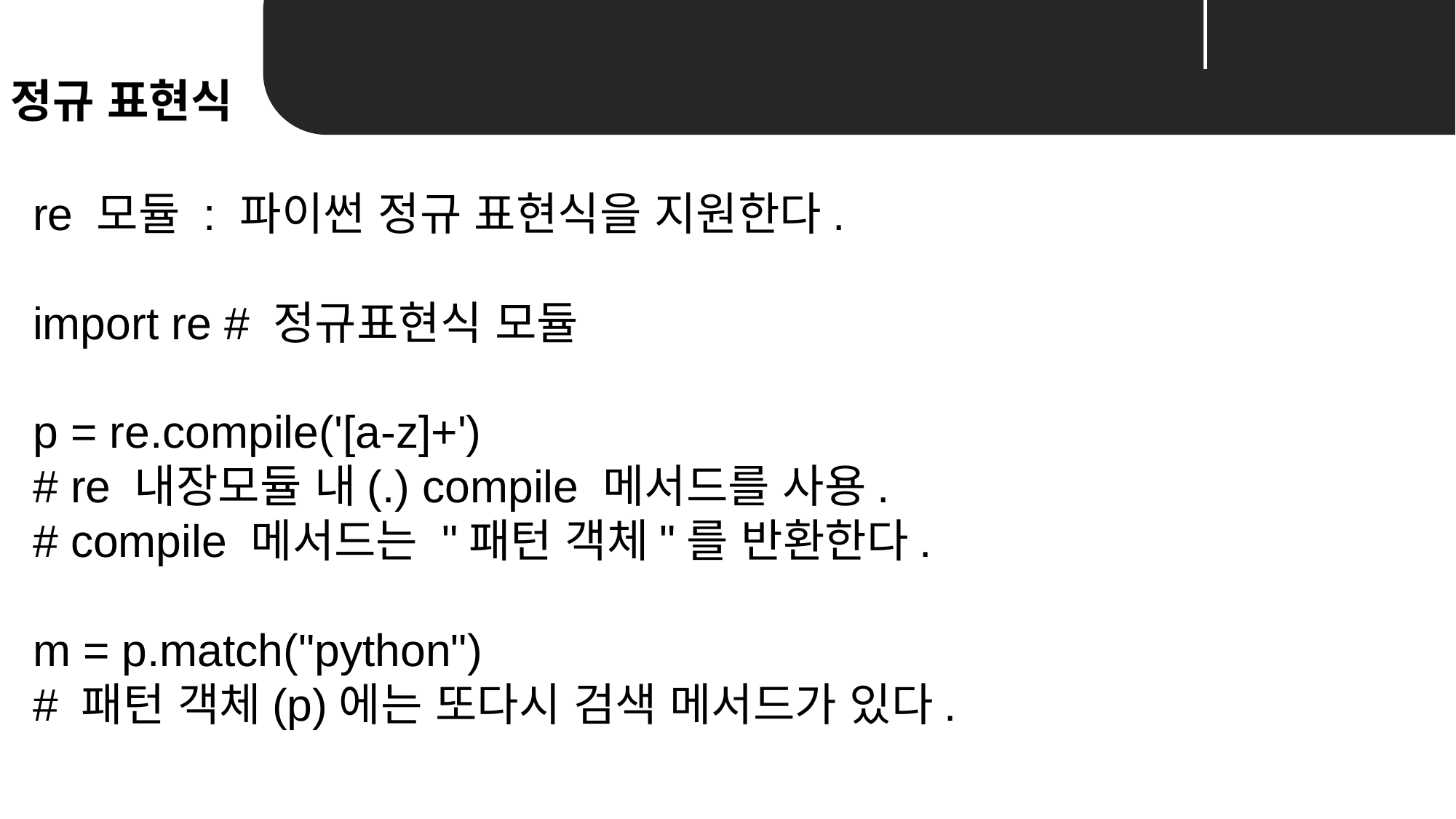

정규 표현식

Unit  01 ㅣWeb Scrapping
re 모듈 : 파이썬 정규 표현식을 지원한다.

import re # 정규표현식 모듈

p = re.compile('[a-z]+')
# re 내장모듈 내(.) compile 메서드를 사용.
# compile 메서드는 "패턴 객체"를 반환한다.

m = p.match("python")
# 패턴 객체(p)에는 또다시 검색 메서드가 있다.